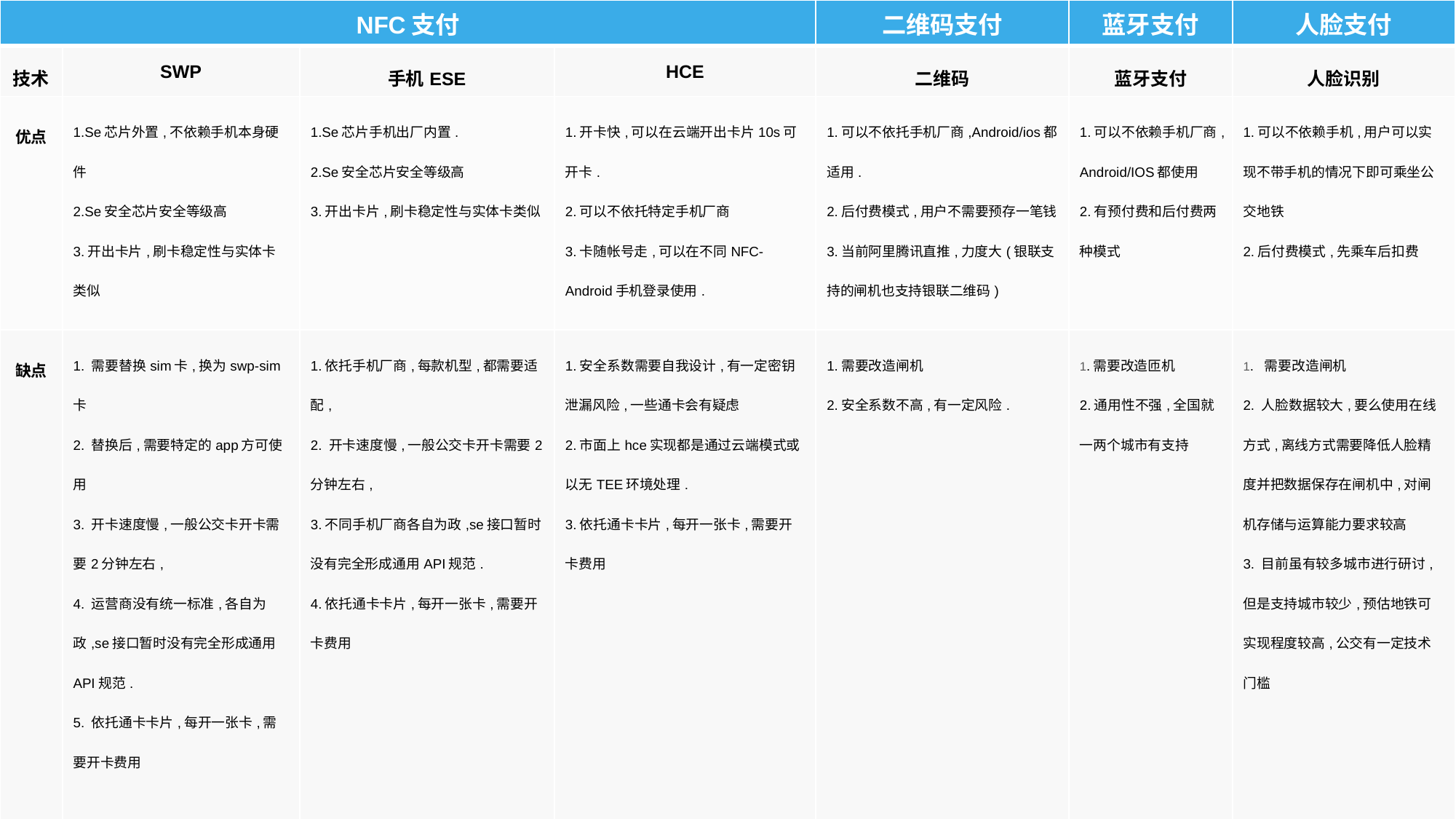

| NFC支付 |  |  |  | 二维码支付 | 蓝牙支付 | 人脸支付 |
| --- | --- | --- | --- | --- | --- | --- |
| 技术 | SWP | 手机ESE | HCE | 二维码 | 蓝牙支付 | 人脸识别 |
| 优点 | 1.Se芯片外置,不依赖手机本身硬件 2.Se安全芯片安全等级高 3.开出卡片,刷卡稳定性与实体卡类似 | 1.Se芯片手机出厂内置. 2.Se安全芯片安全等级高 3.开出卡片,刷卡稳定性与实体卡类似 | 1.开卡快,可以在云端开出卡片10s可开卡. 2.可以不依托特定手机厂商 3.卡随帐号走,可以在不同NFC-Android手机登录使用. | 1.可以不依托手机厂商,Android/ios都适用. 2.后付费模式,用户不需要预存一笔钱 3.当前阿里腾讯直推,力度大(银联支持的闸机也支持银联二维码) | 1.可以不依赖手机厂商,Android/IOS都使用 2.有预付费和后付费两种模式 | 1.可以不依赖手机,用户可以实现不带手机的情况下即可乘坐公交地铁 2.后付费模式,先乘车后扣费 |
| 缺点 | 1. 需要替换sim卡,换为swp-sim卡 2. 替换后,需要特定的app方可使用 3. 开卡速度慢,一般公交卡开卡需要2分钟左右, 4. 运营商没有统一标准,各自为政,se接口暂时没有完全形成通用API规范. 5. 依托通卡卡片,每开一张卡,需要开卡费用 | 1.依托手机厂商,每款机型,都需要适配, 2. 开卡速度慢,一般公交卡开卡需要2分钟左右, 3.不同手机厂商各自为政,se接口暂时没有完全形成通用API规范. 4.依托通卡卡片,每开一张卡,需要开卡费用 | 1.安全系数需要自我设计,有一定密钥泄漏风险,一些通卡会有疑虑 2.市面上hce实现都是通过云端模式或以无TEE环境处理. 3.依托通卡卡片,每开一张卡,需要开卡费用 | 1.需要改造闸机 2.安全系数不高,有一定风险. | 1.需要改造匝机 2.通用性不强,全国就一两个城市有支持 | 1. 需要改造闸机 2. 人脸数据较大,要么使用在线方式,离线方式需要降低人脸精度并把数据保存在闸机中,对闸机存储与运算能力要求较高 3. 目前虽有较多城市进行研讨,但是支持城市较少,预估地铁可实现程度较高,公交有一定技术门槛 |